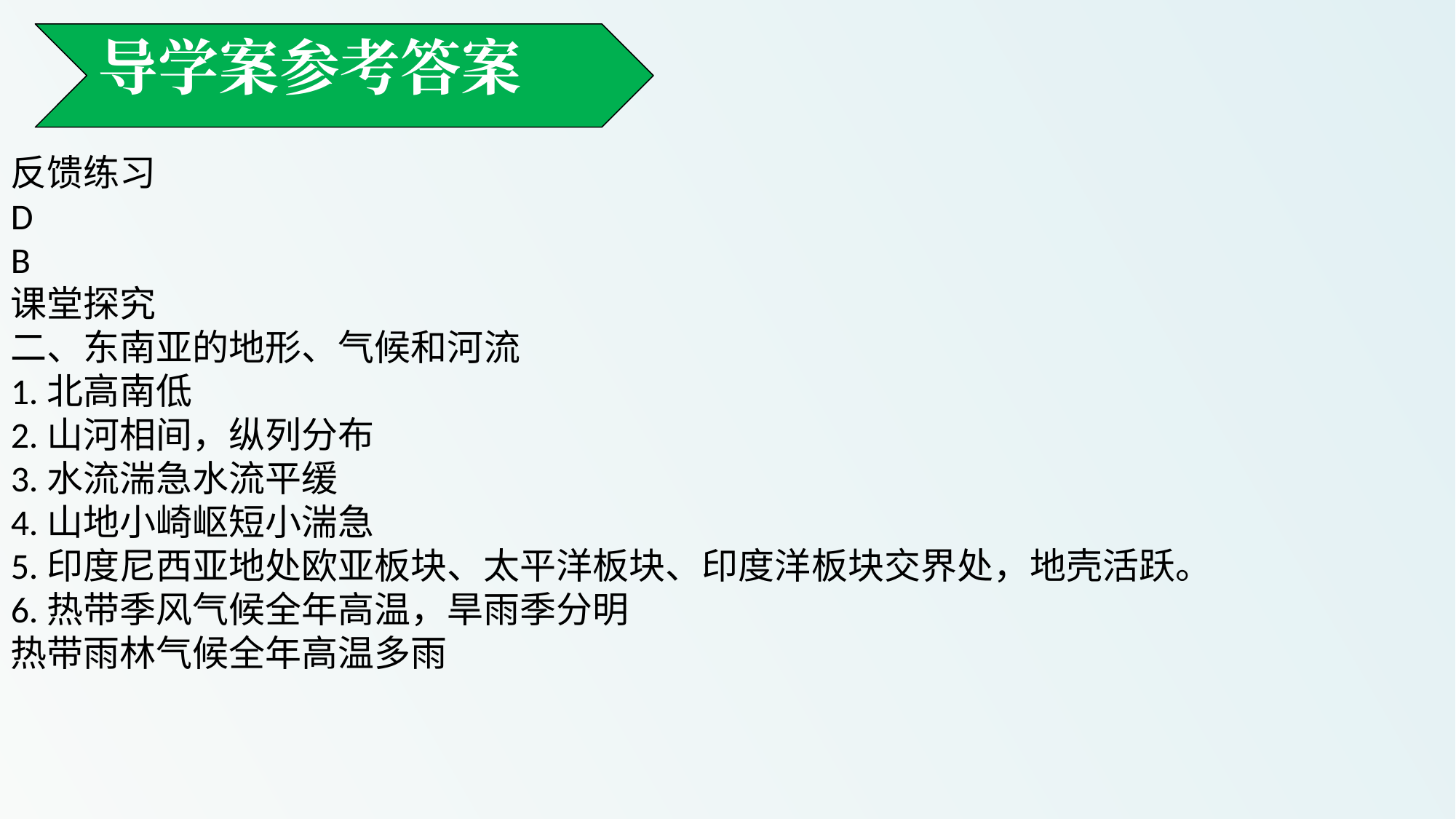

导学案参考答案
反馈练习
D
B
课堂探究
二、东南亚的地形、气候和河流
1.北高南低
2.山河相间，纵列分布
3.水流湍急水流平缓
4.山地小崎岖短小湍急
5.印度尼西亚地处欧亚板块、太平洋板块、印度洋板块交界处，地壳活跃。
6.热带季风气候全年高温，旱雨季分明
热带雨林气候全年高温多雨